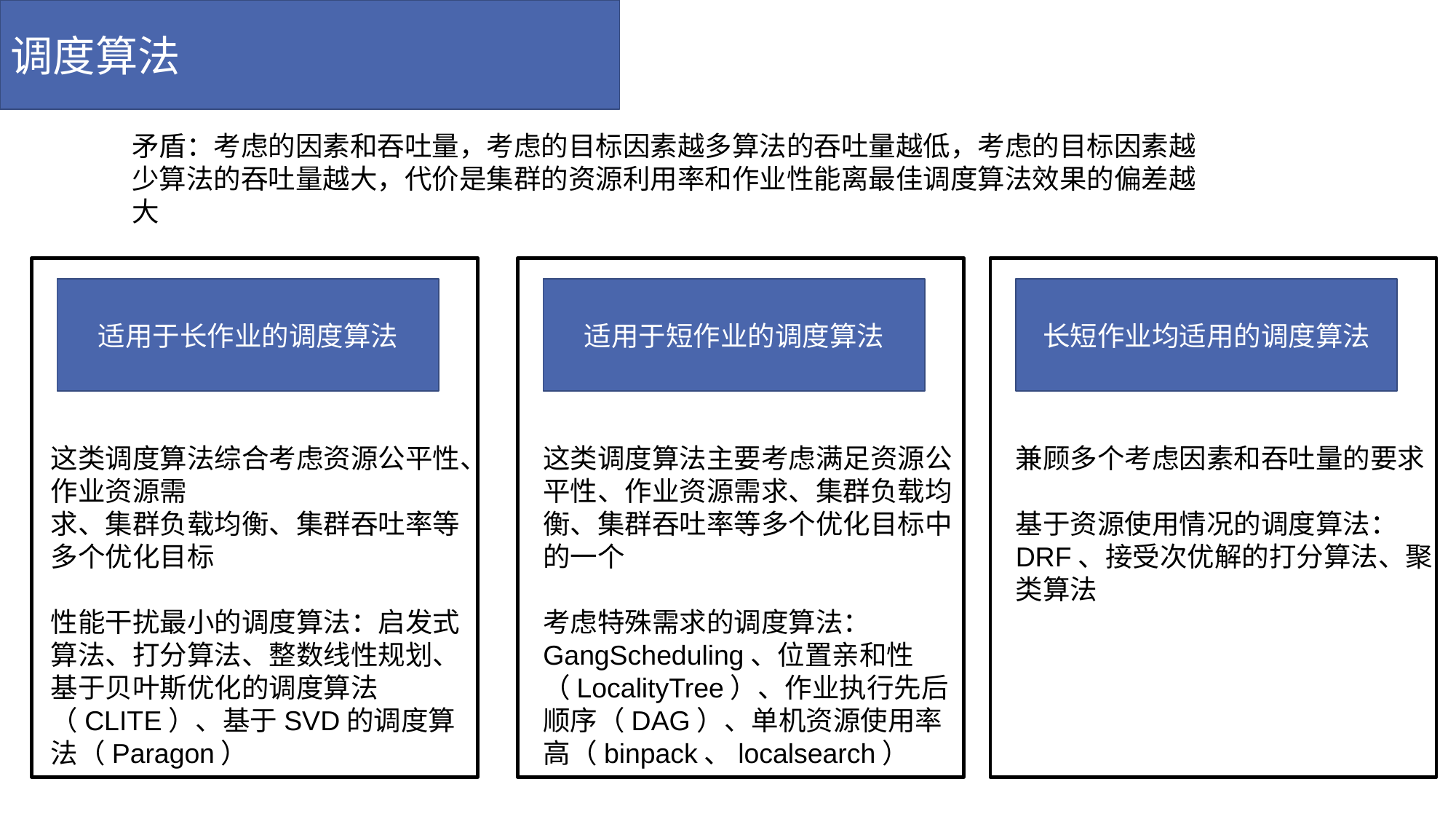

调度算法
矛盾：考虑的因素和吞吐量，考虑的目标因素越多算法的吞吐量越低，考虑的目标因素越少算法的吞吐量越大，代价是集群的资源利用率和作业性能离最佳调度算法效果的偏差越大

适用于长作业的调度算法
适用于短作业的调度算法
长短作业均适用的调度算法
这类调度算法综合考虑资源公平性、作业资源需
求、集群负载均衡、集群吞吐率等多个优化目标

性能干扰最小的调度算法：启发式算法、打分算法、整数线性规划、基于贝叶斯优化的调度算法（CLITE）、基于SVD的调度算法（Paragon）
这类调度算法主要考虑满足资源公平性、作业资源需求、集群负载均衡、集群吞吐率等多个优化目标中的一个

考虑特殊需求的调度算法：GangScheduling、位置亲和性（LocalityTree）、作业执行先后顺序（DAG）、单机资源使用率高（binpack、localsearch）
兼顾多个考虑因素和吞吐量的要求

基于资源使用情况的调度算法：DRF、接受次优解的打分算法、聚类算法